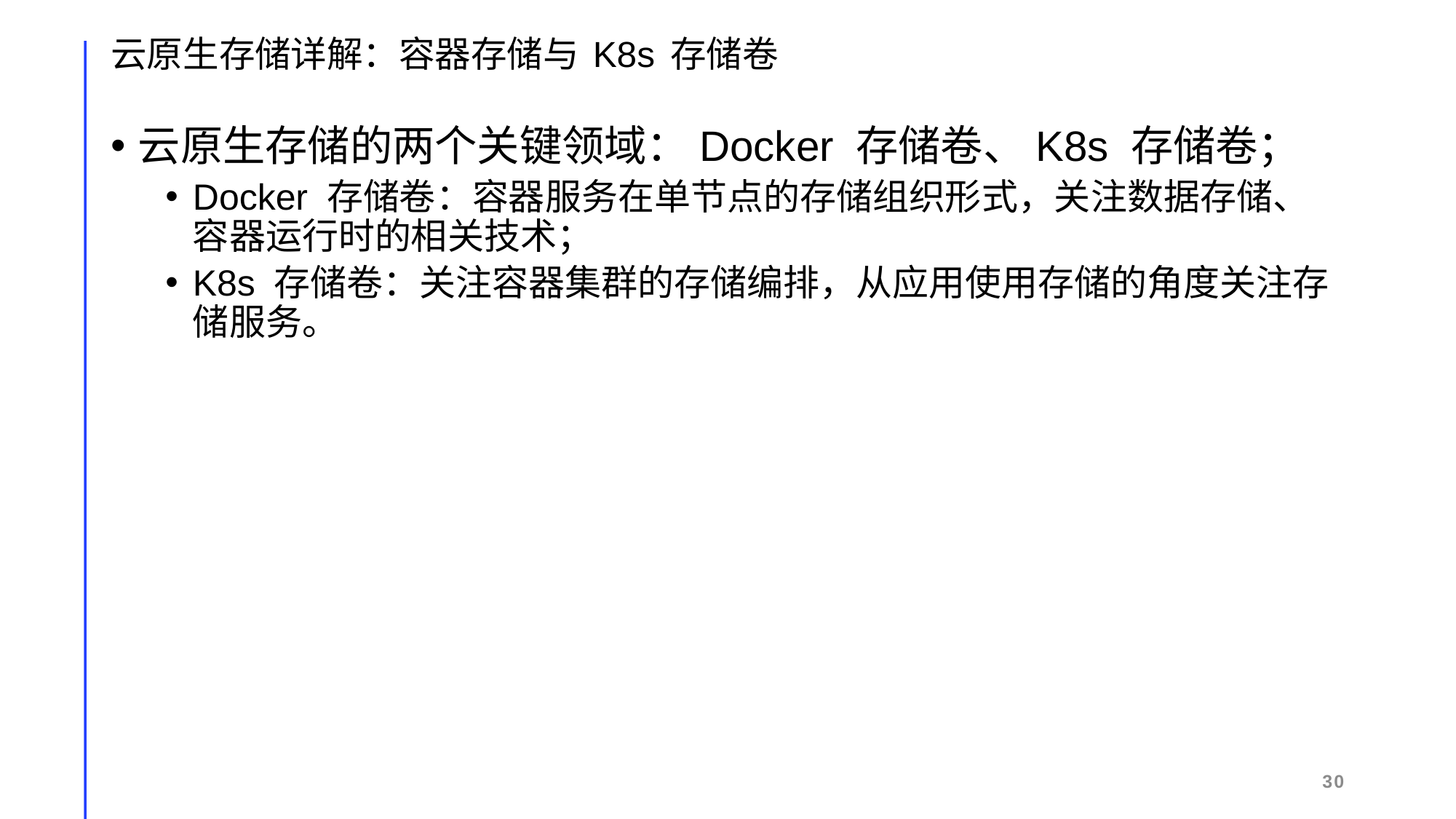

# 云原生存储详解：容器存储与 K8s 存储卷
云原生存储的两个关键领域：Docker 存储卷、K8s 存储卷；
Docker 存储卷：容器服务在单节点的存储组织形式，关注数据存储、容器运行时的相关技术；
K8s 存储卷：关注容器集群的存储编排，从应用使用存储的角度关注存储服务。
30